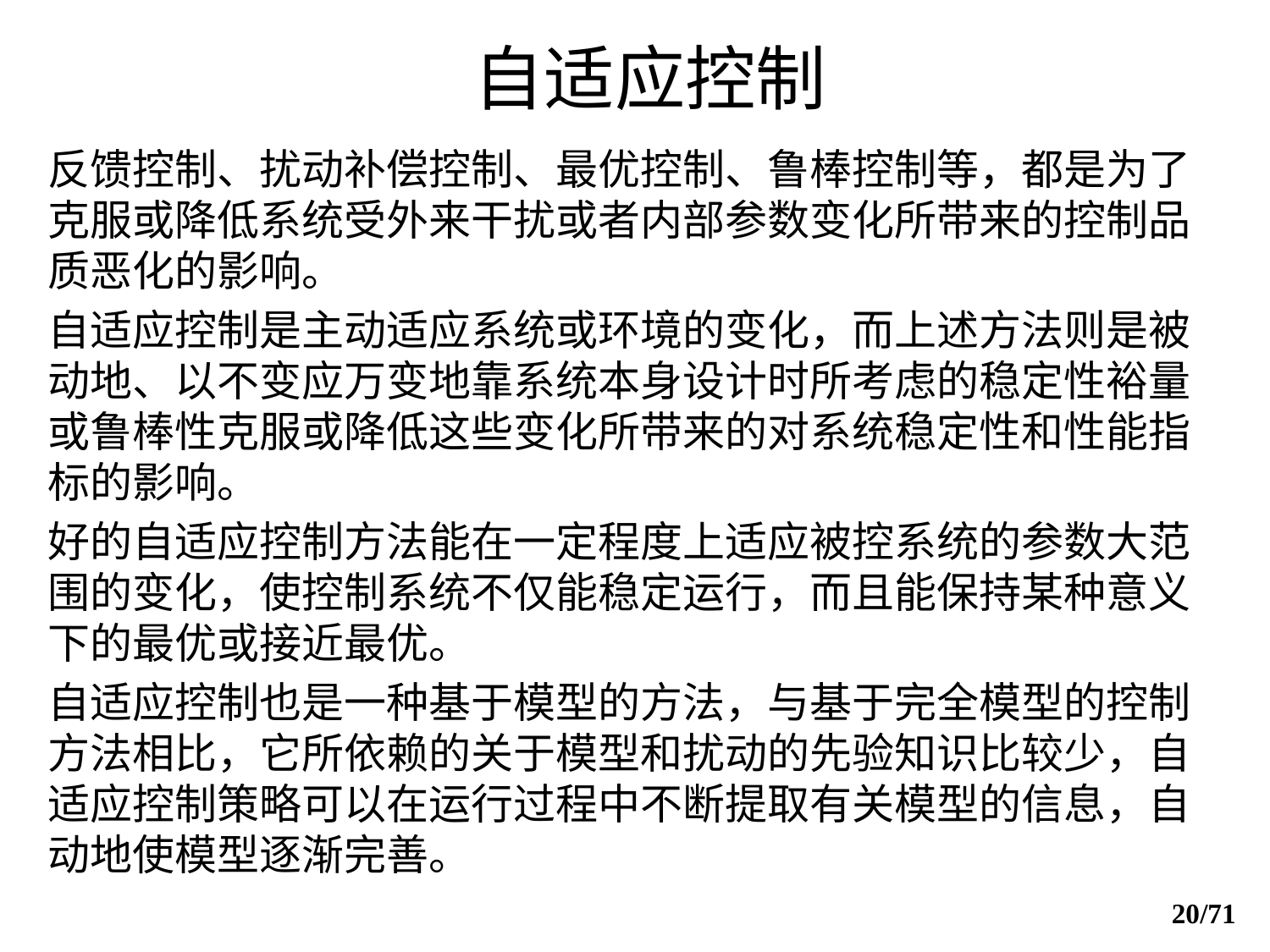

# 自适应控制
反馈控制、扰动补偿控制、最优控制、鲁棒控制等，都是为了克服或降低系统受外来干扰或者内部参数变化所带来的控制品质恶化的影响。
自适应控制是主动适应系统或环境的变化，而上述方法则是被动地、以不变应万变地靠系统本身设计时所考虑的稳定性裕量或鲁棒性克服或降低这些变化所带来的对系统稳定性和性能指标的影响。
好的自适应控制方法能在一定程度上适应被控系统的参数大范围的变化，使控制系统不仅能稳定运行，而且能保持某种意义下的最优或接近最优。
自适应控制也是一种基于模型的方法，与基于完全模型的控制方法相比，它所依赖的关于模型和扰动的先验知识比较少，自适应控制策略可以在运行过程中不断提取有关模型的信息，自动地使模型逐渐完善。

20/71